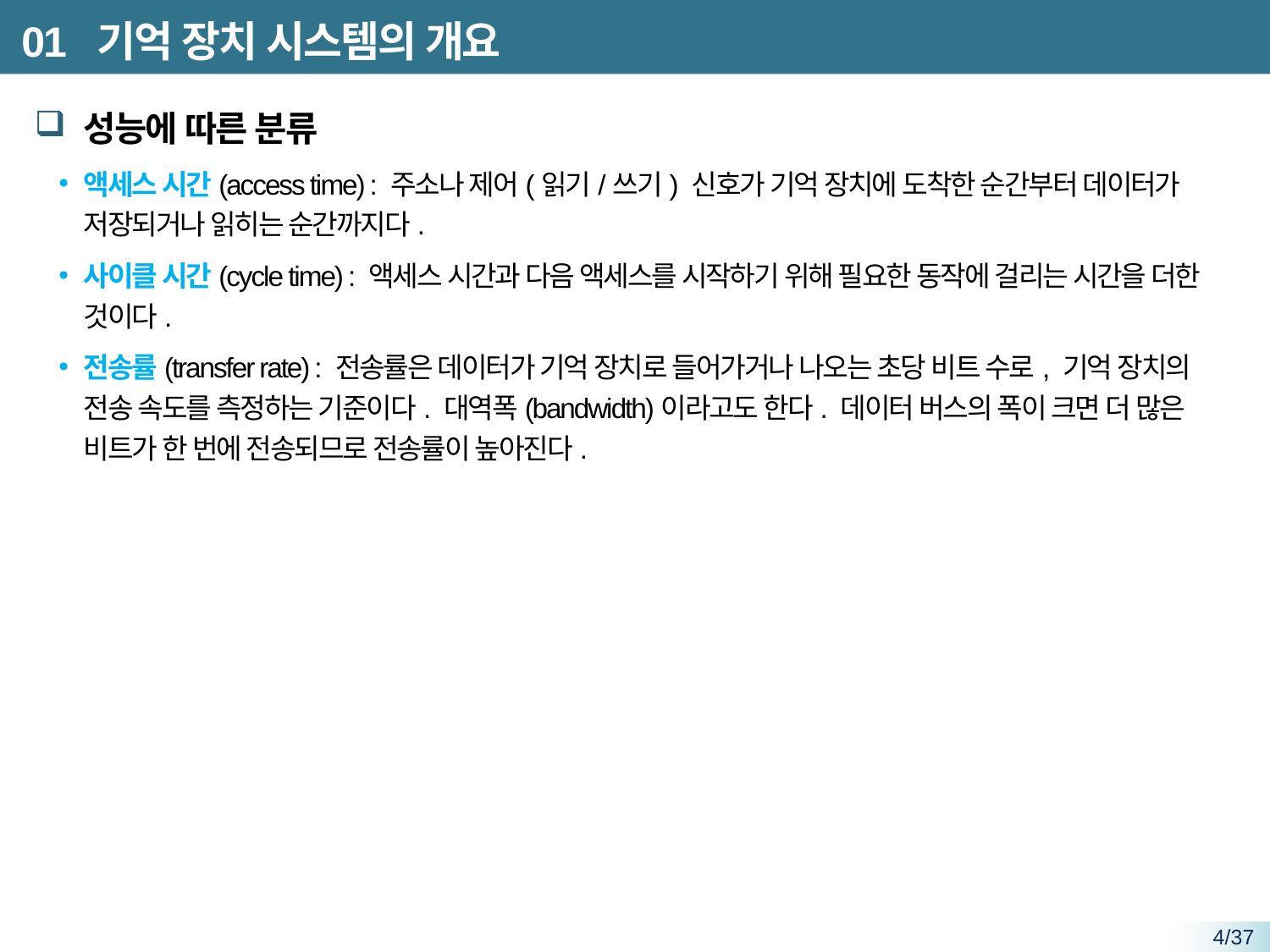

# 01  기억 장치 시스템의 개요
성능에 따른 분류
액세스 시간(access time) : 주소나 제어(읽기/쓰기) 신호가 기억 장치에 도착한 순간부터 데이터가 저장되거나 읽히는 순간까지다.
사이클 시간(cycle time) : 액세스 시간과 다음 액세스를 시작하기 위해 필요한 동작에 걸리는 시간을 더한 것이다.
전송률(transfer rate) : 전송률은 데이터가 기억 장치로 들어가거나 나오는 초당 비트 수로, 기억 장치의 전송 속도를 측정하는 기준이다. 대역폭(bandwidth)이라고도 한다. 데이터 버스의 폭이 크면 더 많은 비트가 한 번에 전송되므로 전송률이 높아진다.